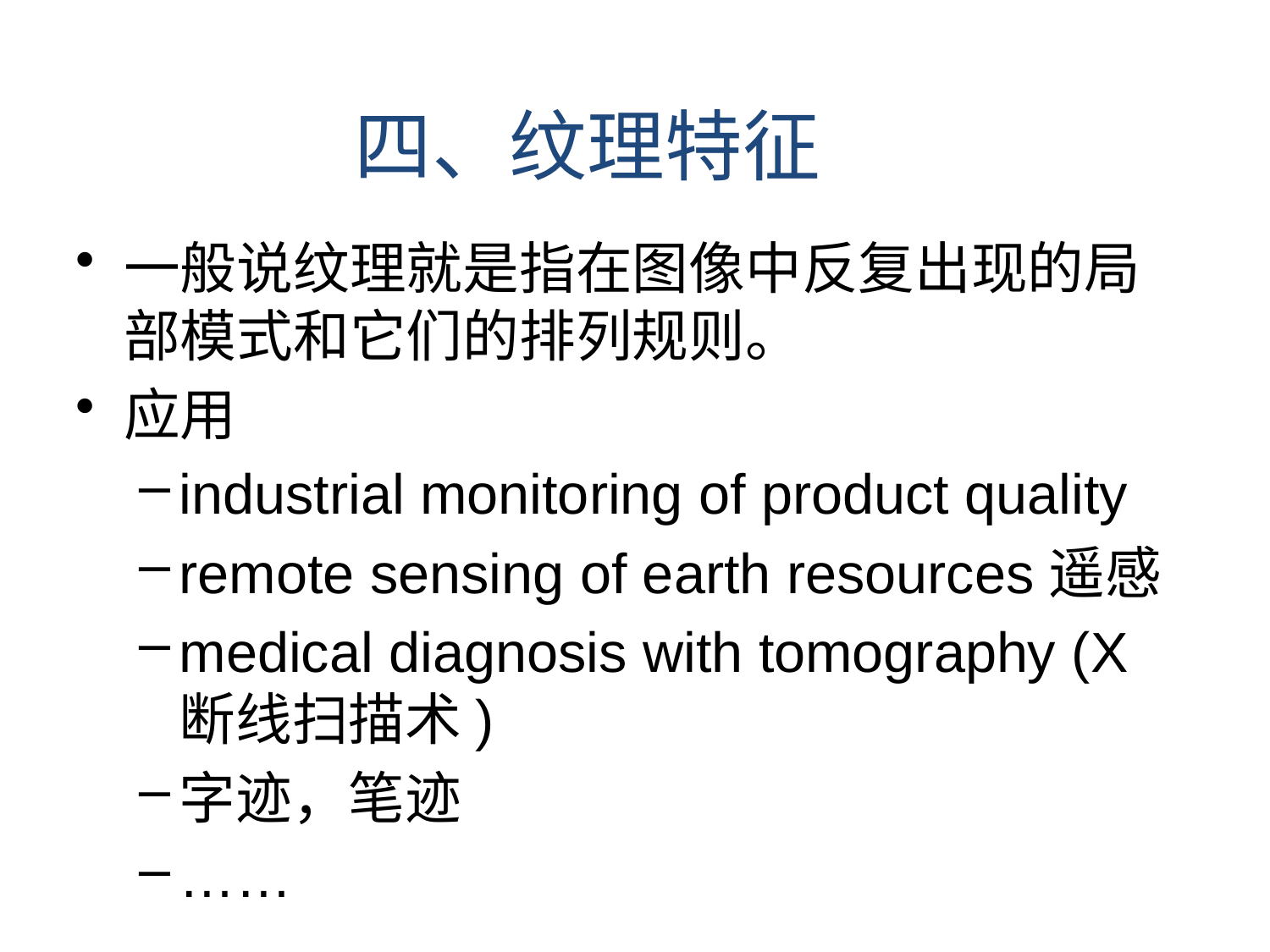

四、纹理特征
一般说纹理就是指在图像中反复出现的局部模式和它们的排列规则。
应用
industrial monitoring of product quality
remote sensing of earth resources遥感
medical diagnosis with tomography (X断线扫描术)
字迹，笔迹
……